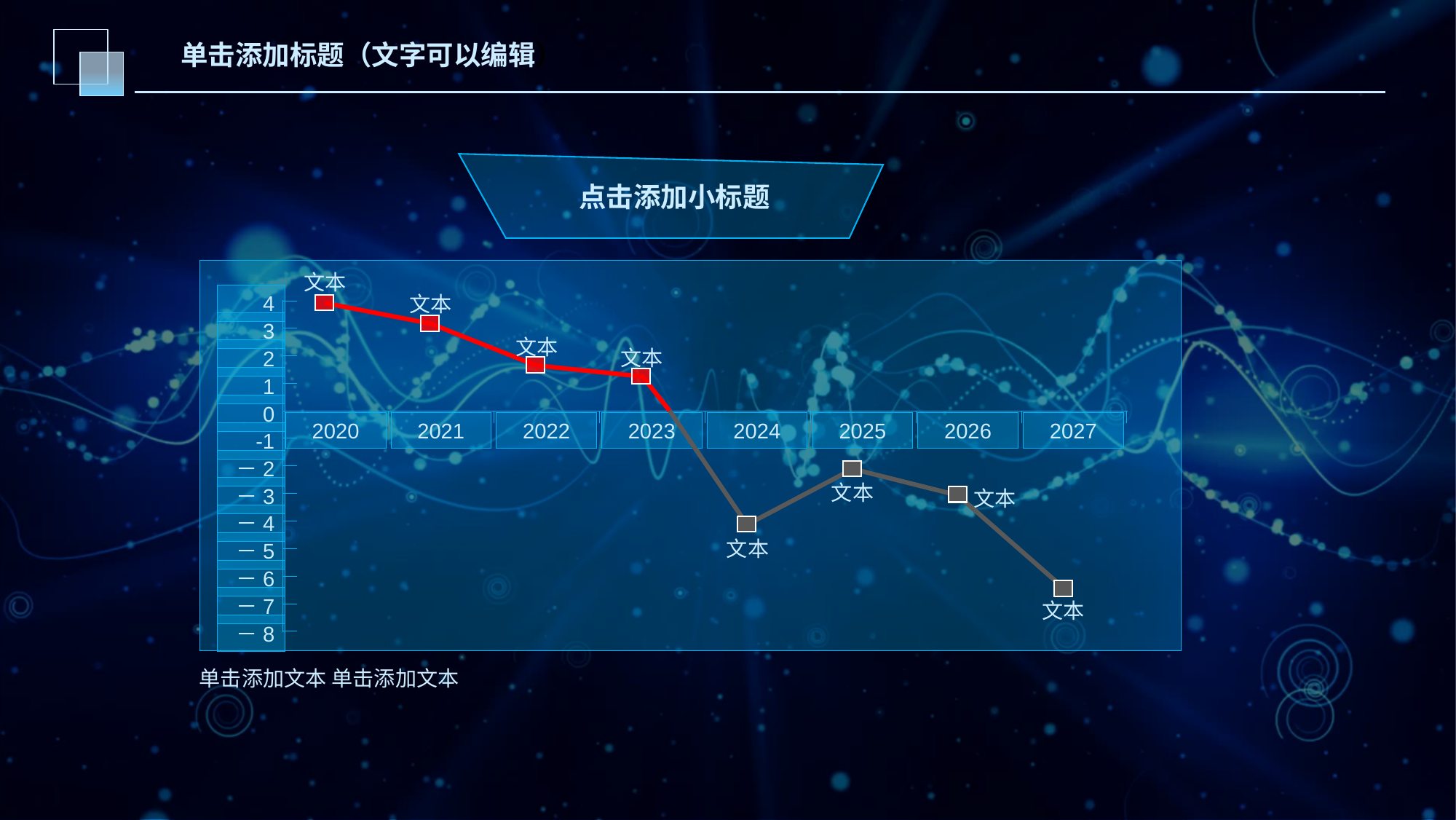

单击添加标题（文字可以编辑）

点击添加小标题

4
3
2
1
0
-1
－2
－3
－4
－5
－6
－7
－8
2020
2021
2022
2023
2024
2025
2026
2027
文本
文本

文本
文本

文本
文本

文本

文本
单击添加文本 单击添加文本